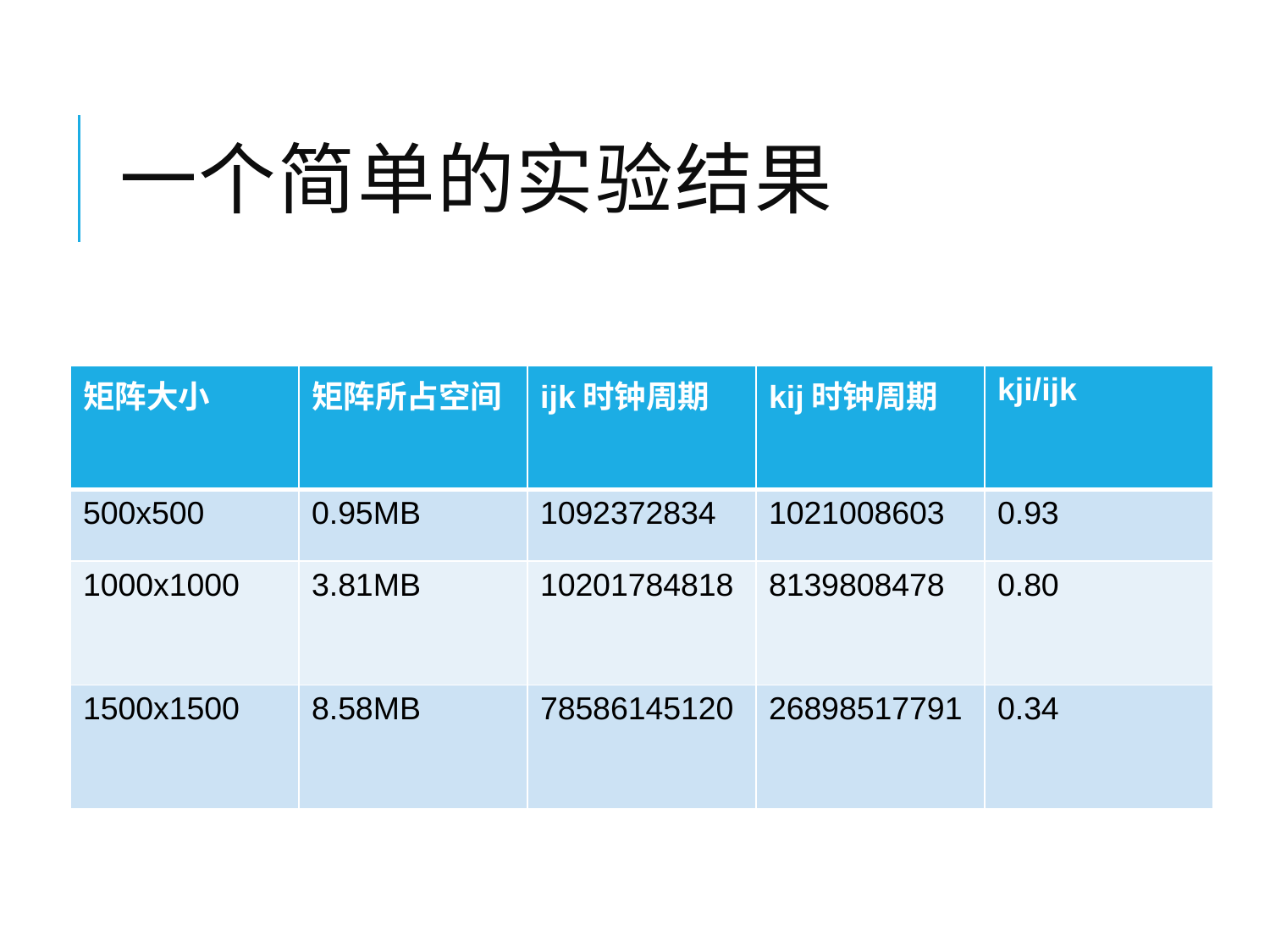

# 一个简单的实验结果
| 矩阵大小 | 矩阵所占空间 | ijk时钟周期 | kij时钟周期 | kji/ijk |
| --- | --- | --- | --- | --- |
| 500x500 | 0.95MB | 1092372834 | 1021008603 | 0.93 |
| 1000x1000 | 3.81MB | 10201784818 | 8139808478 | 0.80 |
| 1500x1500 | 8.58MB | 78586145120 | 26898517791 | 0.34 |